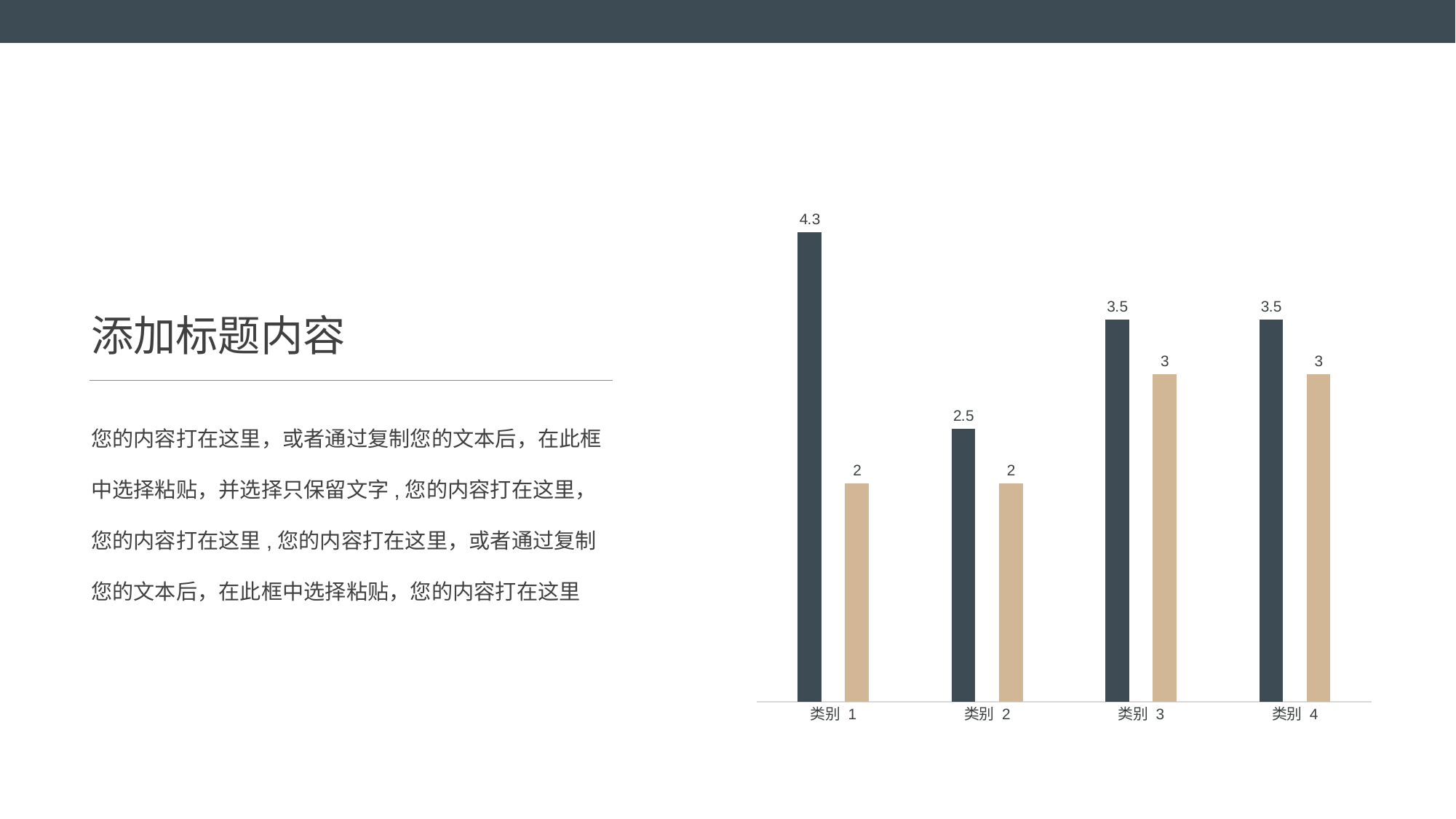

### Chart

| Category | 系列 1 | 系列 3 |
|---|---|---|
| 类别 1 | 4.3 | 2.0 |
| 类别 2 | 2.5 | 2.0 |
| 类别 3 | 3.5 | 3.0 |
| 类别 4 | 3.5 | 3.0 |
添加标题内容
您的内容打在这里，或者通过复制您的文本后，在此框中选择粘贴，并选择只保留文字,您的内容打在这里，您的内容打在这里,您的内容打在这里，或者通过复制您的文本后，在此框中选择粘贴，您的内容打在这里